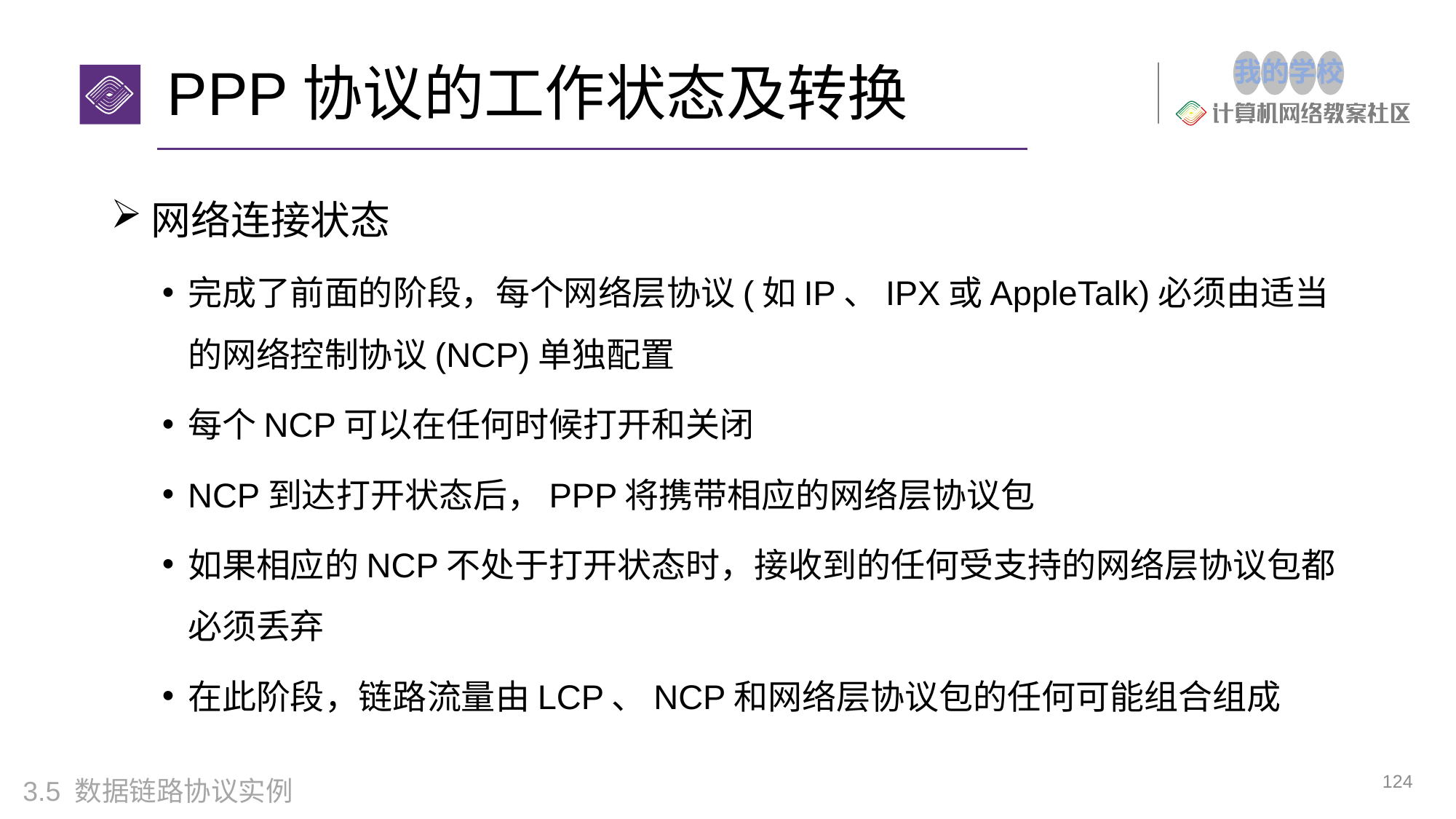

# PPP协议的工作状态及转换
网络连接状态
完成了前面的阶段，每个网络层协议(如IP、IPX或AppleTalk)必须由适当的网络控制协议(NCP)单独配置
每个NCP可以在任何时候打开和关闭
NCP到达打开状态后，PPP将携带相应的网络层协议包
如果相应的NCP不处于打开状态时，接收到的任何受支持的网络层协议包都必须丢弃
在此阶段，链路流量由LCP、NCP和网络层协议包的任何可能组合组成
124
3.5 数据链路协议实例